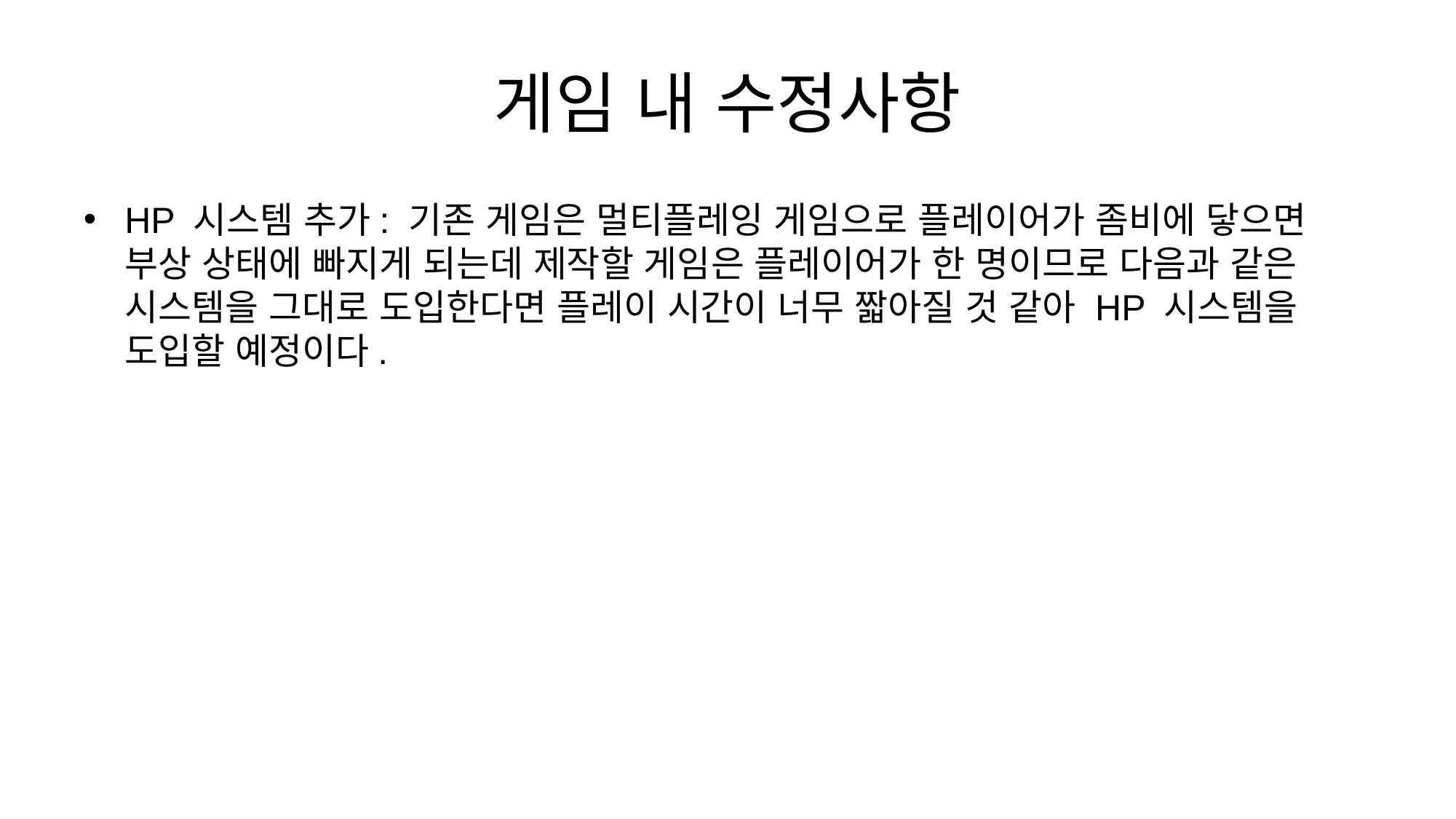

# 게임 내 수정사항
HP 시스템 추가: 기존 게임은 멀티플레잉 게임으로 플레이어가 좀비에 닿으면 부상 상태에 빠지게 되는데 제작할 게임은 플레이어가 한 명이므로 다음과 같은 시스템을 그대로 도입한다면 플레이 시간이 너무 짧아질 것 같아 HP 시스템을 도입할 예정이다.